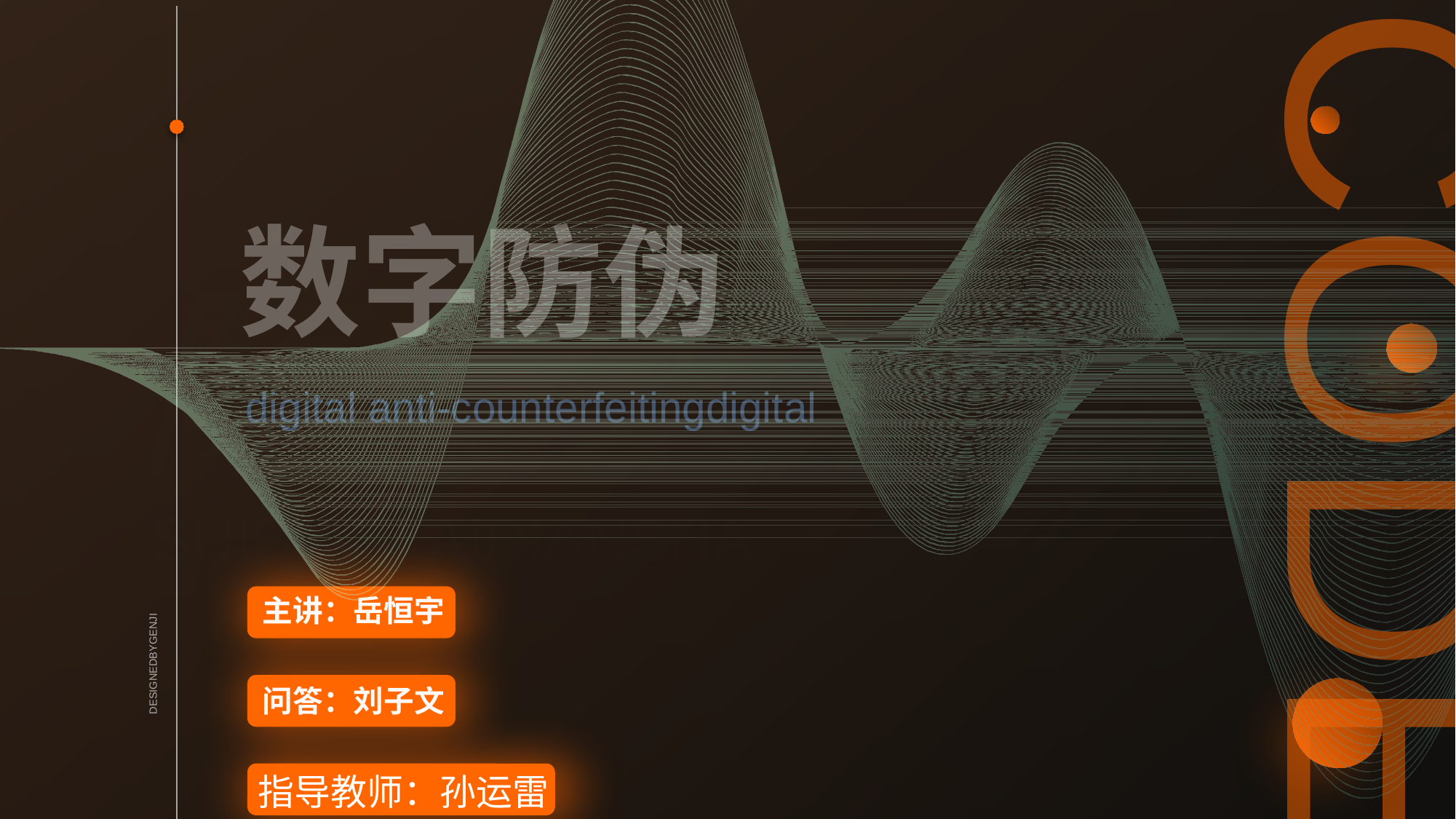

随便来点啥
SUIBIANLAIDIANSHA

DESIGNEDBYGENJI

数字防伪
CODE

digital anti-counterfeitingdigital

主讲：岳恒宇

问答：刘子文

指导教师：孙运雷